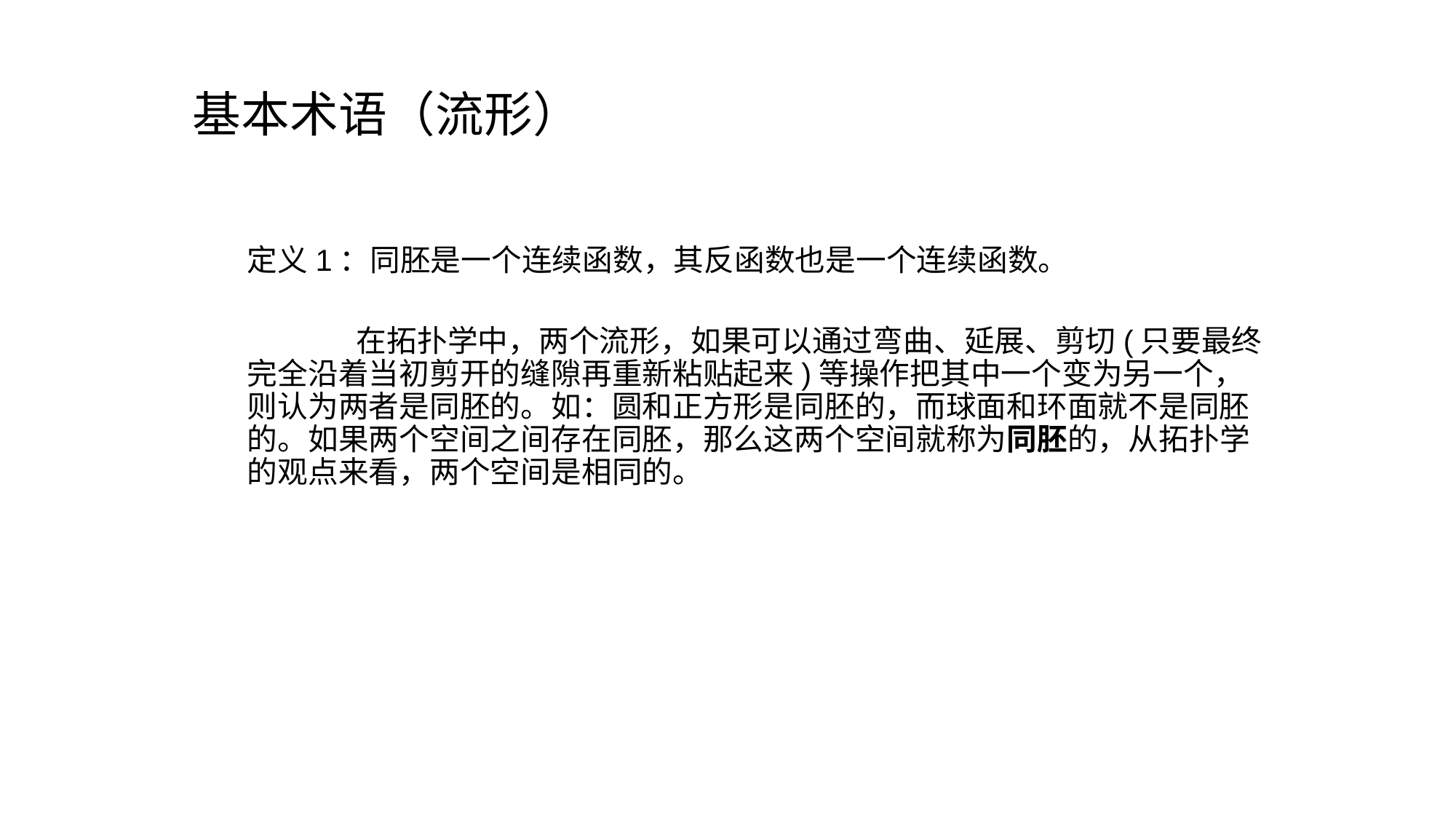

基本术语（流形）

定义1：同胚是一个连续函数，其反函数也是一个连续函数。

	在拓扑学中，两个流形，如果可以通过弯曲、延展、剪切(只要最终完全沿着当初剪开的缝隙再重新粘贴起来)等操作把其中一个变为另一个，则认为两者是同胚的。如：圆和正方形是同胚的，而球面和环面就不是同胚的。如果两个空间之间存在同胚，那么这两个空间就称为同胚的，从拓扑学的观点来看，两个空间是相同的。